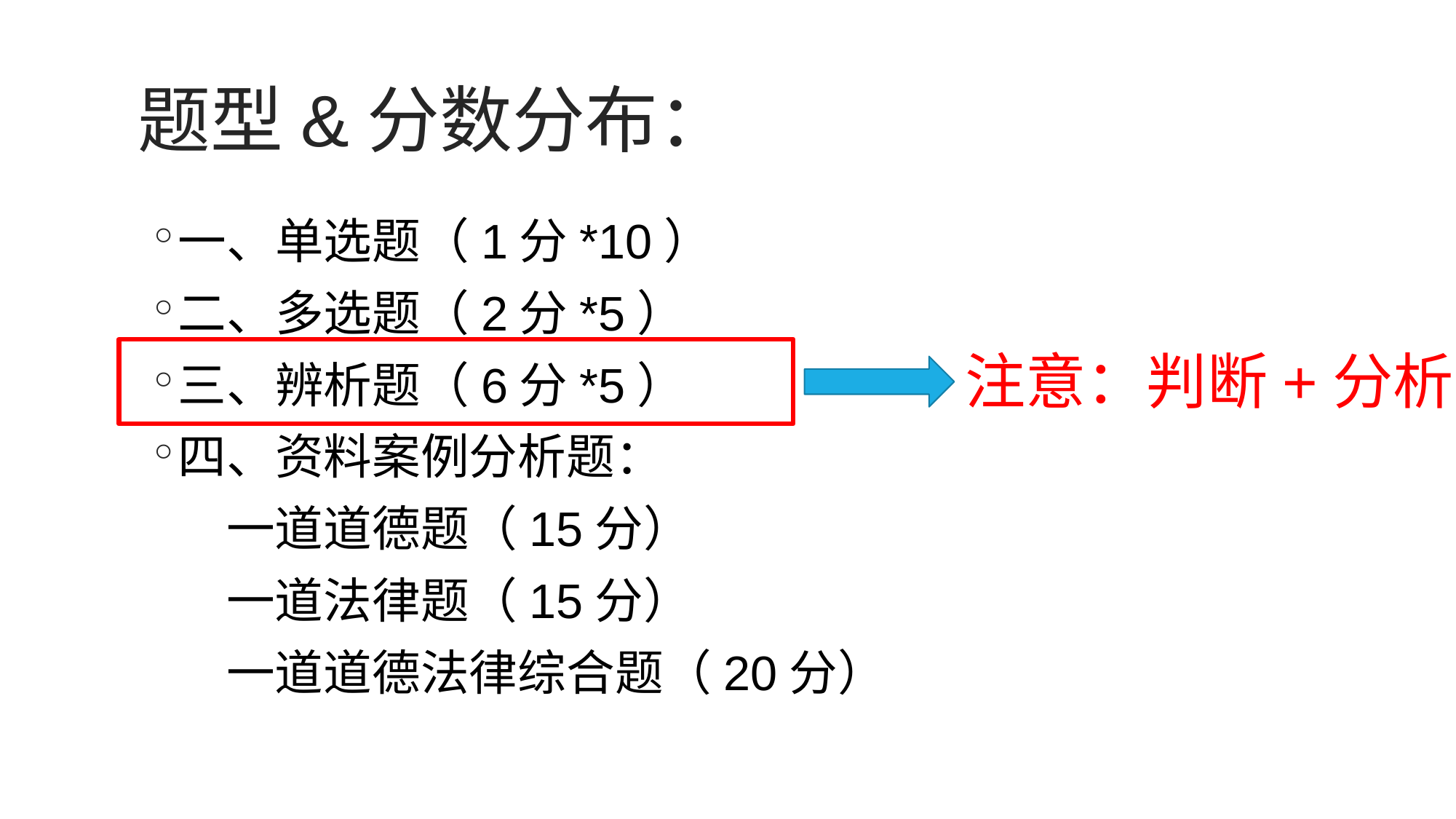

# 题型&分数分布：
一、单选题（1分*10）
二、多选题（2分*5）
三、辨析题（6分*5）
四、资料案例分析题：
      一道道德题（15分）
      一道法律题（15分）
      一道道德法律综合题（20分）

注意：判断+分析